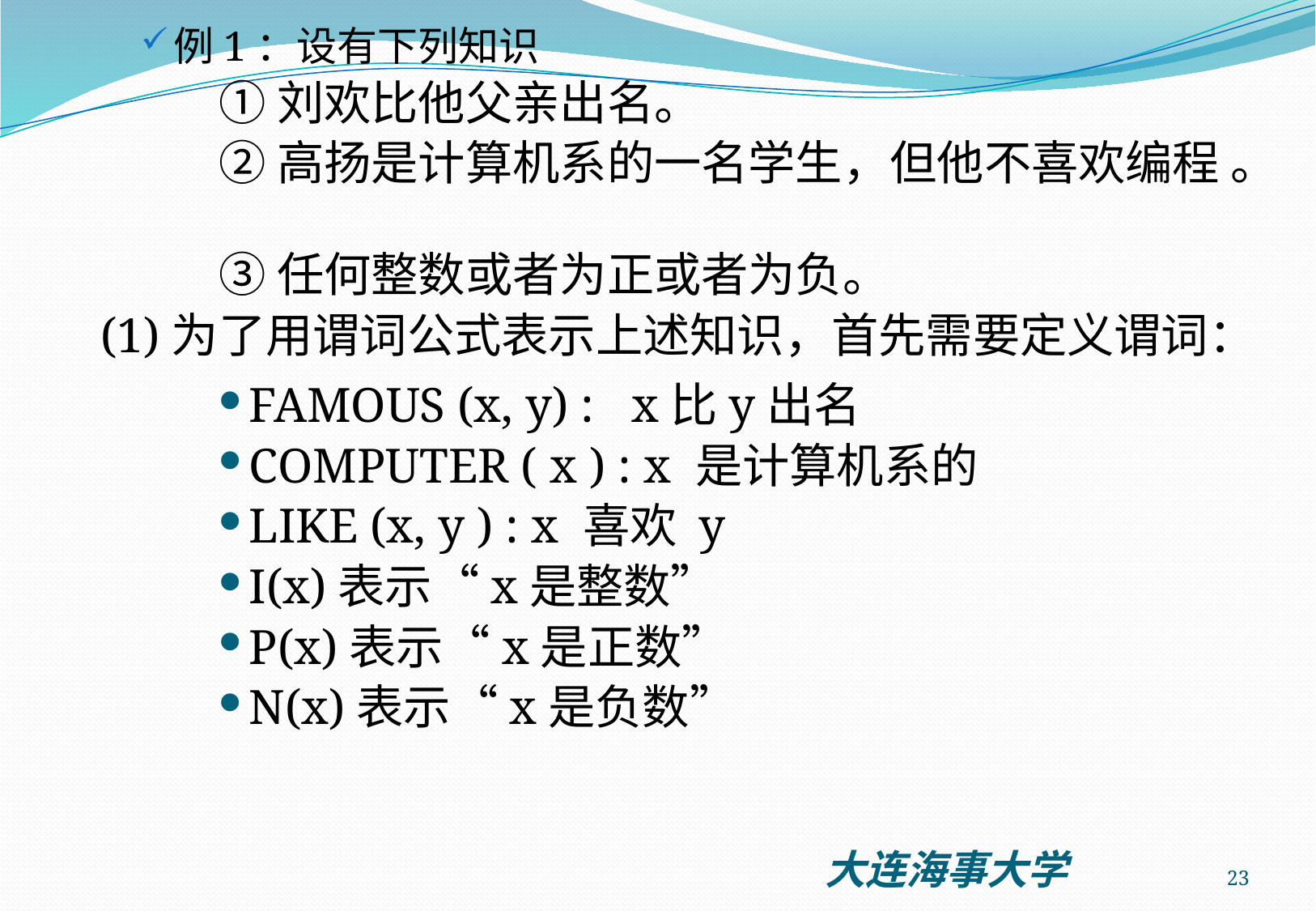

例1：设有下列知识
①刘欢比他父亲出名。
②高扬是计算机系的一名学生，但他不喜欢编程 。
③任何整数或者为正或者为负。
 (1)为了用谓词公式表示上述知识，首先需要定义谓词：
FAMOUS (x, y) :   x比y出名
COMPUTER ( x ) : x 是计算机系的
LIKE (x, y ) : x 喜欢 y
I(x)表示“x是整数”
P(x)表示“x是正数”
N(x)表示“x是负数”

23